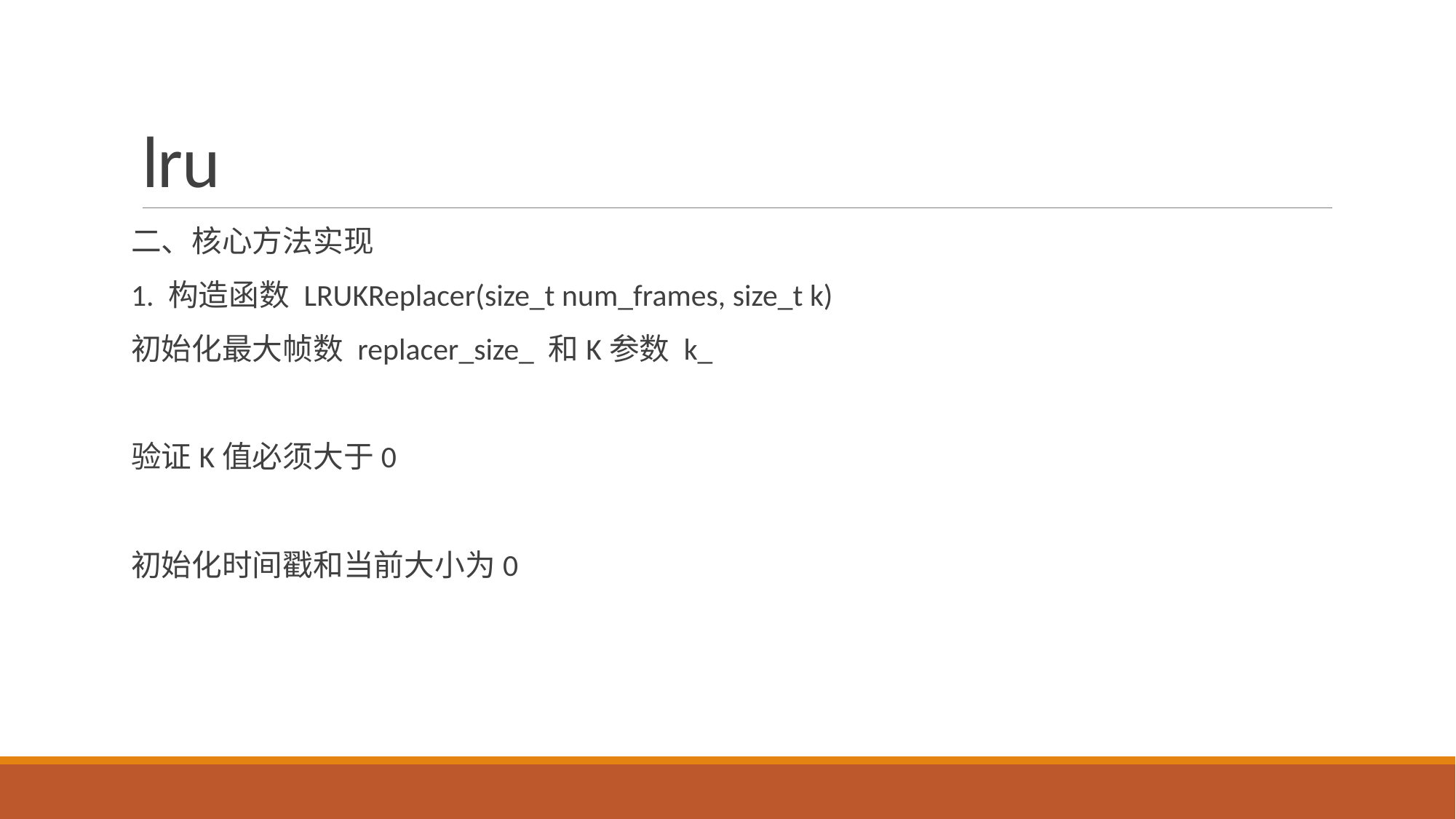

# lru
二、核心方法实现
1. 构造函数 LRUKReplacer(size_t num_frames, size_t k)
初始化最大帧数 replacer_size_ 和K参数 k_

验证K值必须大于0

初始化时间戳和当前大小为0